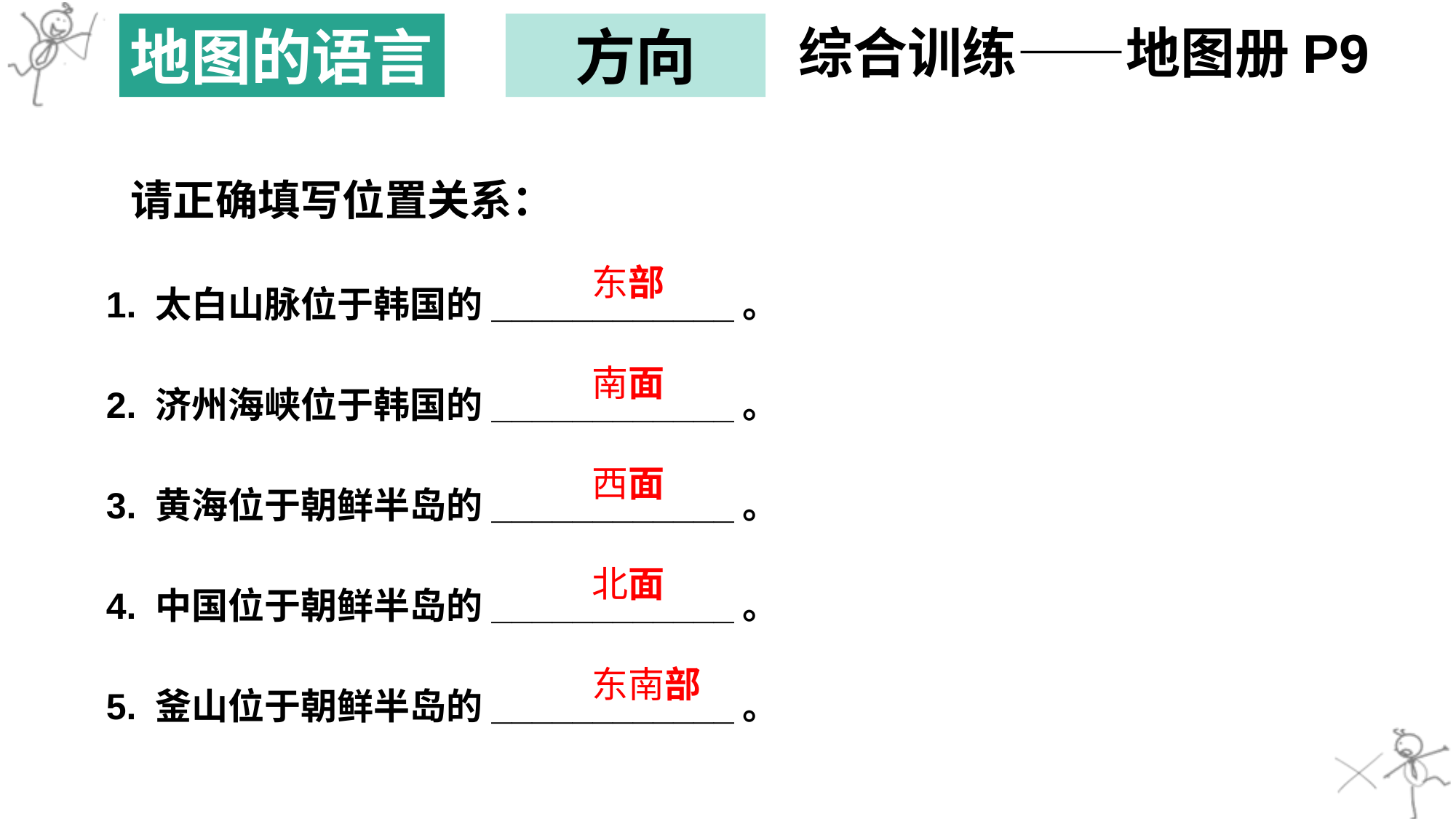

地图的语言
方向
综合训练——地图册P9
请正确填写位置关系：
1. 太白山脉位于韩国的____________。
东部
2. 济州海峡位于韩国的____________。
南面
3. 黄海位于朝鲜半岛的____________。
西面
4. 中国位于朝鲜半岛的____________。
北面
5. 釜山位于朝鲜半岛的____________。
东南部